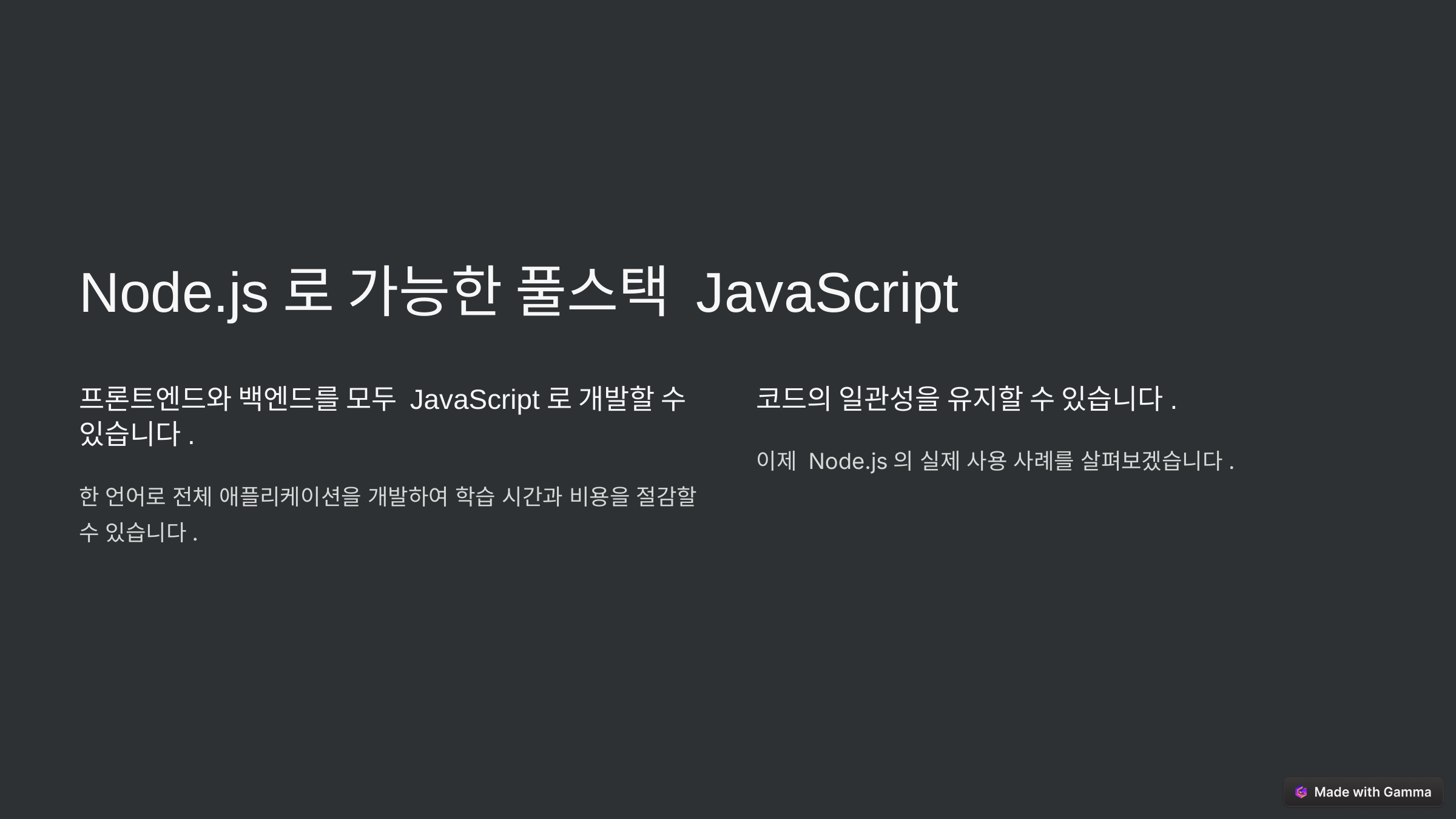

Node.js로 가능한 풀스택 JavaScript
프론트엔드와 백엔드를 모두 JavaScript로 개발할 수 있습니다.
코드의 일관성을 유지할 수 있습니다.
이제 Node.js의 실제 사용 사례를 살펴보겠습니다.
한 언어로 전체 애플리케이션을 개발하여 학습 시간과 비용을 절감할 수 있습니다.